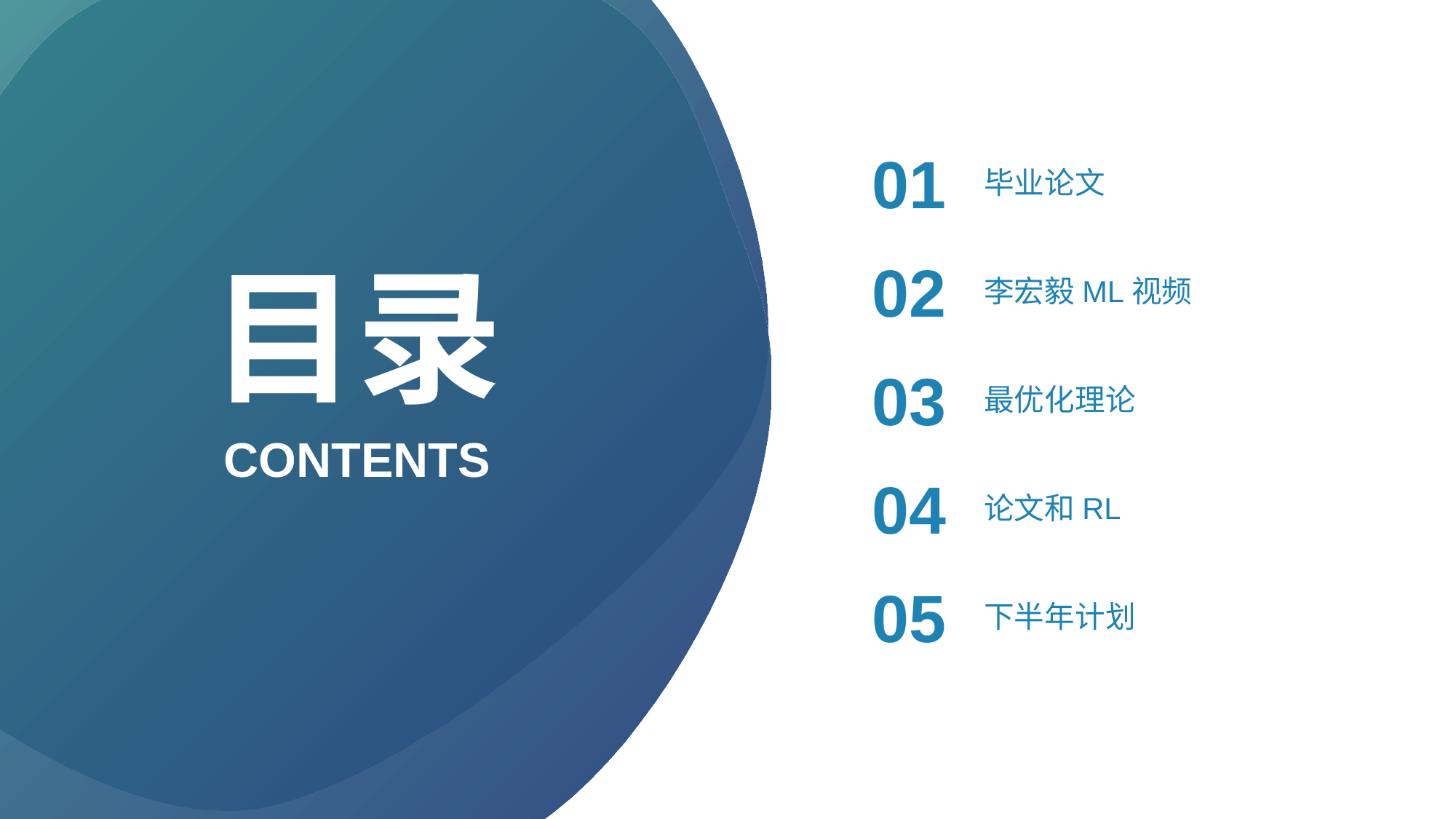

01
毕业论文
目录
02
李宏毅ML视频
03
最优化理论
CONTENTS
04
论文和RL
05
下半年计划